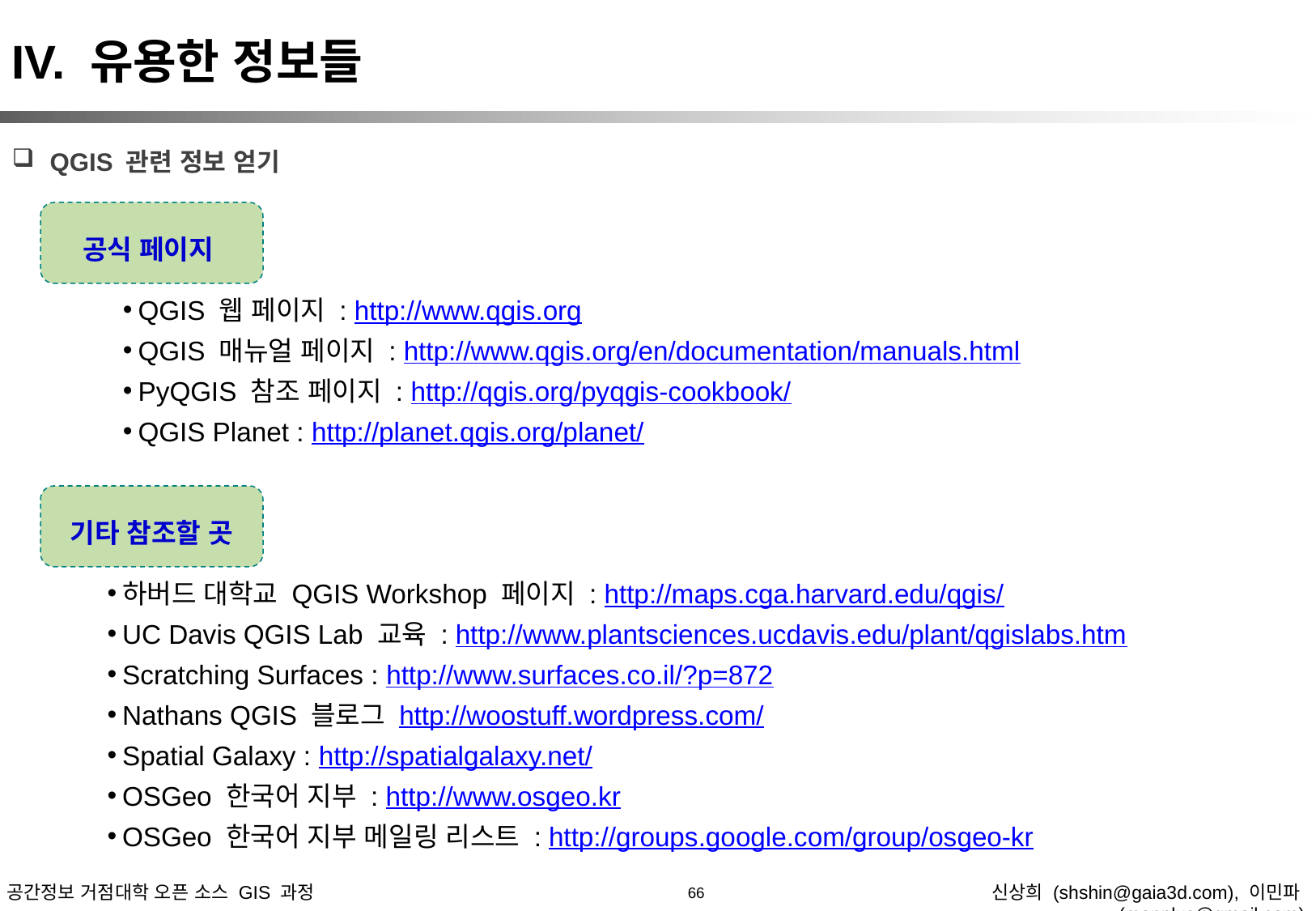

IV. 유용한 정보들
QGIS 관련 정보 얻기
공식 페이지
QGIS 웹 페이지 : http://www.qgis.org
QGIS 매뉴얼 페이지 : http://www.qgis.org/en/documentation/manuals.html
PyQGIS 참조 페이지 : http://qgis.org/pyqgis-cookbook/
QGIS Planet : http://planet.qgis.org/planet/
기타 참조할 곳
하버드 대학교 QGIS Workshop 페이지 : http://maps.cga.harvard.edu/qgis/
UC Davis QGIS Lab 교육 : http://www.plantsciences.ucdavis.edu/plant/qgislabs.htm
Scratching Surfaces : http://www.surfaces.co.il/?p=872
Nathans QGIS 블로그 http://woostuff.wordpress.com/
Spatial Galaxy : http://spatialgalaxy.net/
OSGeo 한국어 지부 : http://www.osgeo.kr
OSGeo 한국어 지부 메일링 리스트 : http://groups.google.com/group/osgeo-kr
66